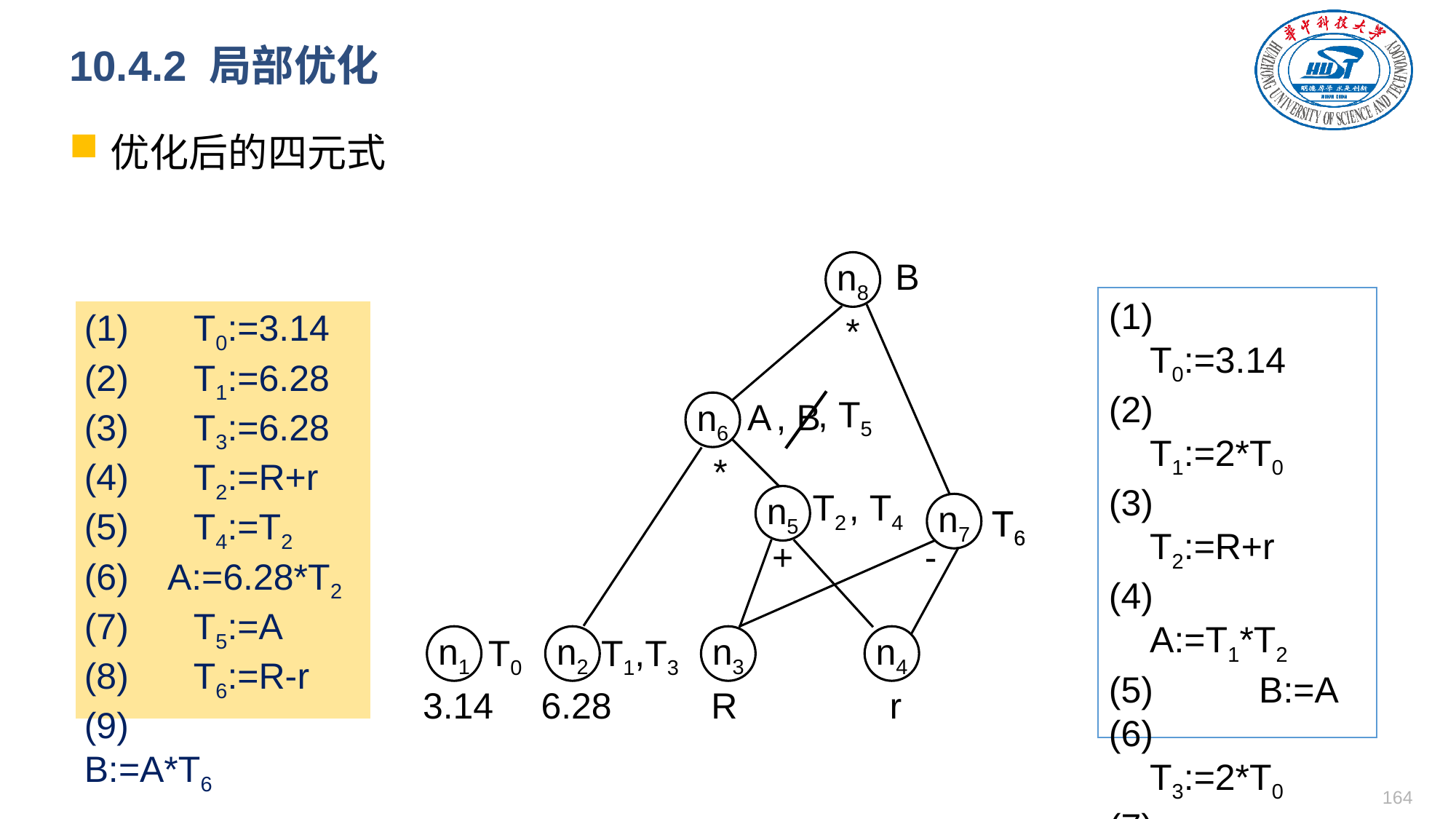

# 10.4.2 局部优化
优化后的四元式
n8
B

*
n6

A
, B
, T5

*
n5
T2
, T4
n7
T6
T6

+
-

n1
n2
n3
n4
T0
T1
,T3
3.14
6.28
R
r
(1) 	T0:=3.14
(2) 	T1:=2*T0
(3) 	T2:=R+r
(4) 	A:=T1*T2
(5) 	B:=A
(6) 	T3:=2*T0
(7) 	T4:=R+r
(8) 	T5:=T3*T4
(9) 	T6:=R-r
(10)	 B:=T5*T6
(1) 	T0:=3.14
(2) 	T1:=6.28
(3) 	T3:=6.28
(4) 	T2:=R+r
(5) 	T4:=T2
(6)    A:=6.28*T2
(7) 	T5:=A
(8) 	T6:=R-r
(9)		B:=A*T6
164